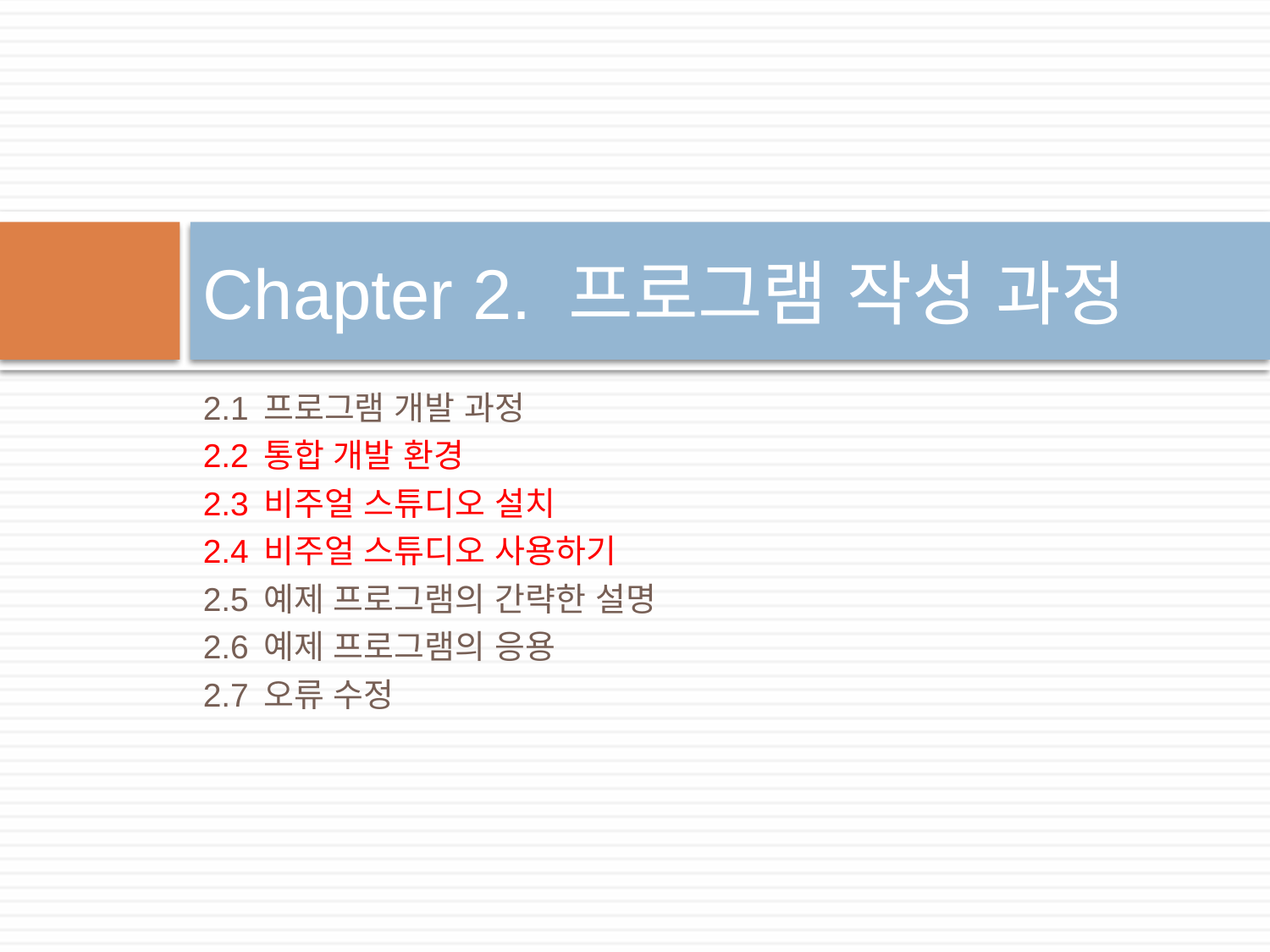

# Chapter 2. 프로그램 작성 과정
2.1 프로그램 개발 과정
2.2 통합 개발 환경
2.3 비주얼 스튜디오 설치
2.4 비주얼 스튜디오 사용하기
2.5 예제 프로그램의 간략한 설명
2.6 예제 프로그램의 응용
2.7 오류 수정